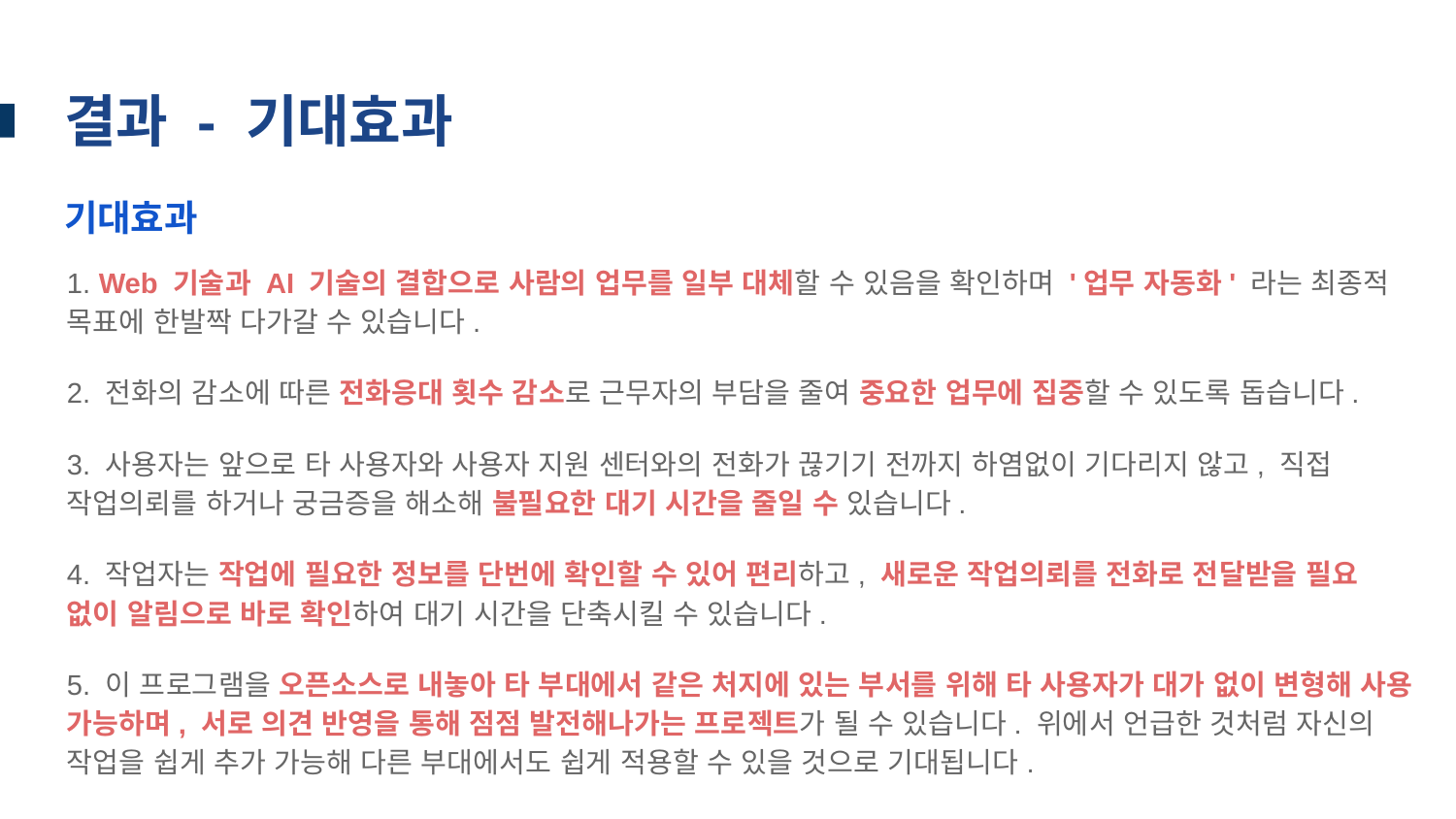

# 결과 - 기대효과
기대효과
1. Web 기술과 AI 기술의 결합으로 사람의 업무를 일부 대체할 수 있음을 확인하며 '업무 자동화' 라는 최종적 목표에 한발짝 다가갈 수 있습니다.
2. 전화의 감소에 따른 전화응대 횟수 감소로 근무자의 부담을 줄여 중요한 업무에 집중할 수 있도록 돕습니다.
3. 사용자는 앞으로 타 사용자와 사용자 지원 센터와의 전화가 끊기기 전까지 하염없이 기다리지 않고, 직접 작업의뢰를 하거나 궁금증을 해소해 불필요한 대기 시간을 줄일 수 있습니다.
4. 작업자는 작업에 필요한 정보를 단번에 확인할 수 있어 편리하고, 새로운 작업의뢰를 전화로 전달받을 필요 없이 알림으로 바로 확인하여 대기 시간을 단축시킬 수 있습니다.
5. 이 프로그램을 오픈소스로 내놓아 타 부대에서 같은 처지에 있는 부서를 위해 타 사용자가 대가 없이 변형해 사용 가능하며, 서로 의견 반영을 통해 점점 발전해나가는 프로젝트가 될 수 있습니다. 위에서 언급한 것처럼 자신의 작업을 쉽게 추가 가능해 다른 부대에서도 쉽게 적용할 수 있을 것으로 기대됩니다.